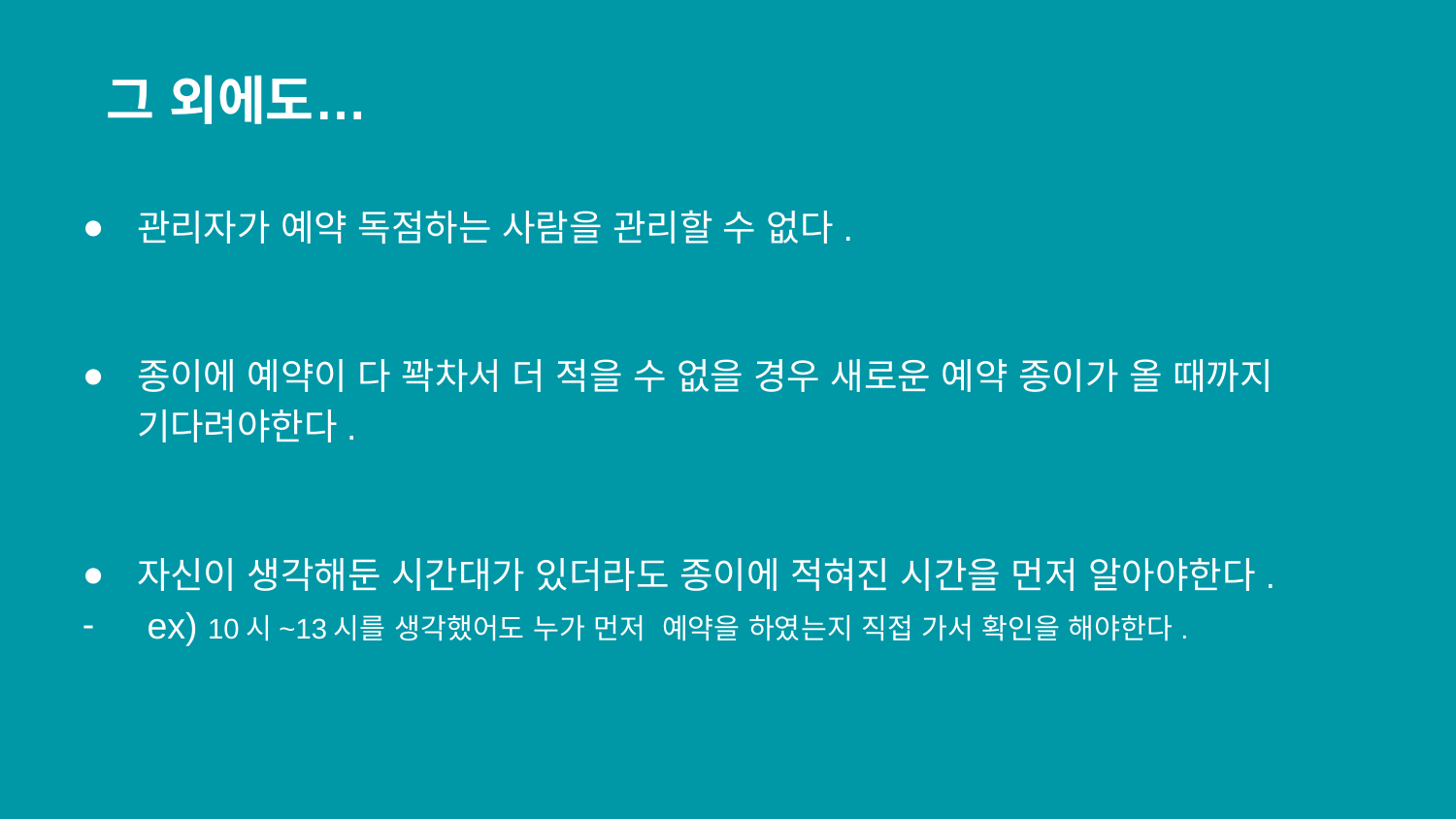

그 외에도…
관리자가 예약 독점하는 사람을 관리할 수 없다.

종이에 예약이 다 꽉차서 더 적을 수 없을 경우 새로운 예약 종이가 올 때까지 기다려야한다.

자신이 생각해둔 시간대가 있더라도 종이에 적혀진 시간을 먼저 알아야한다.
 ex) 10시~13시를 생각했어도 누가 먼저  예약을 하였는지 직접 가서 확인을 해야한다.